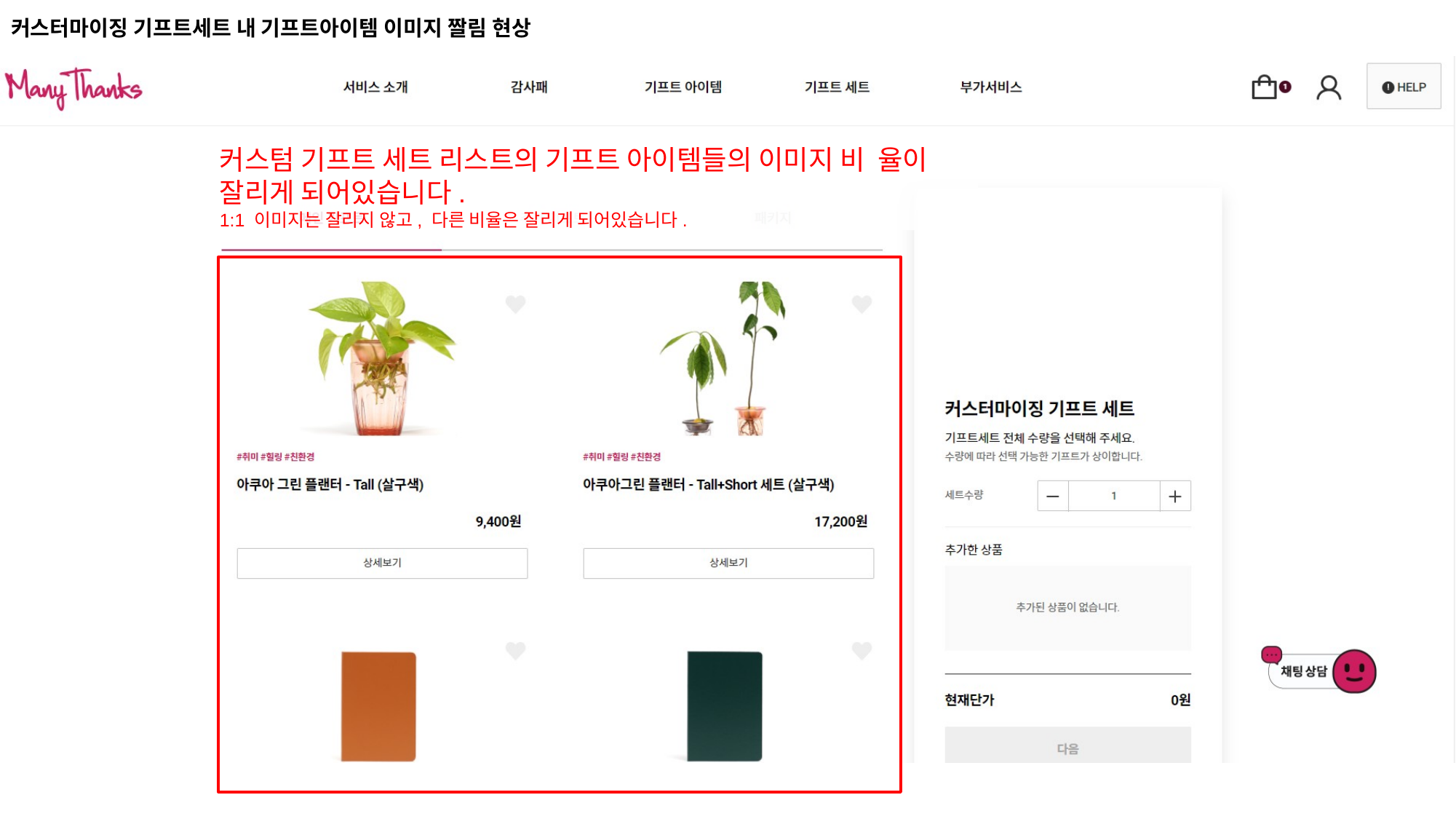

커스터마이징 기프트세트 내 기프트아이템 이미지 짤림 현상

커스텀 기프트 세트 리스트의 기프트 아이템들의 이미지 비  율이 잘리게 되어있습니다.
1:1 이미지는 잘리지 않고, 다른 비율은 잘리게 되어있습니다.